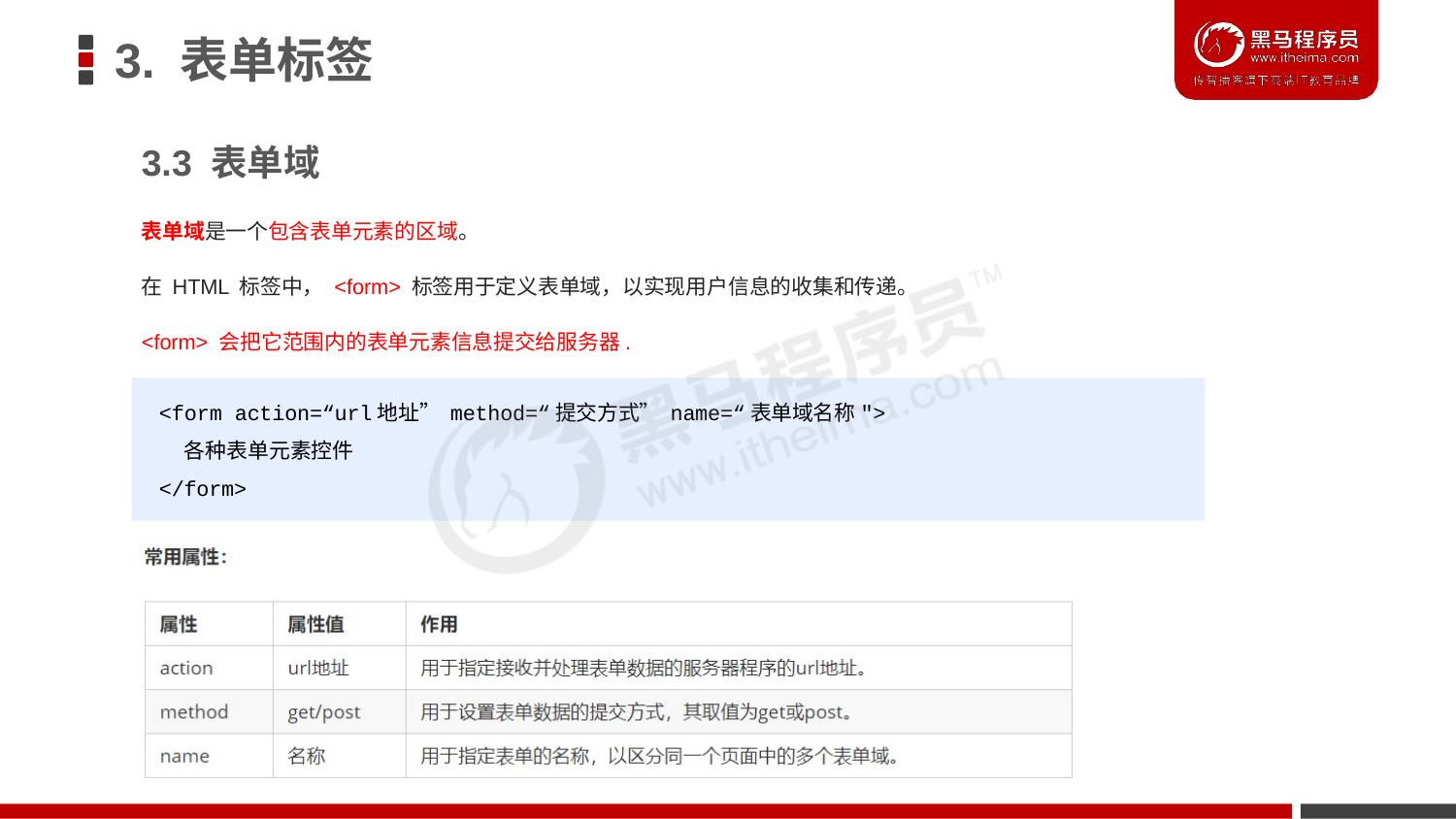

# 3. 表单标签
3.3 表单域

表单域是一个包含表单元素的区域。

在 HTML 标签中， <form> 标签用于定义表单域，以实现用户信息的收集和传递。

<form> 会把它范围内的表单元素信息提交给服务器.

<form action=“url地址” method=“提交方式” name=“表单域名称">
各种表单元素控件
</form>